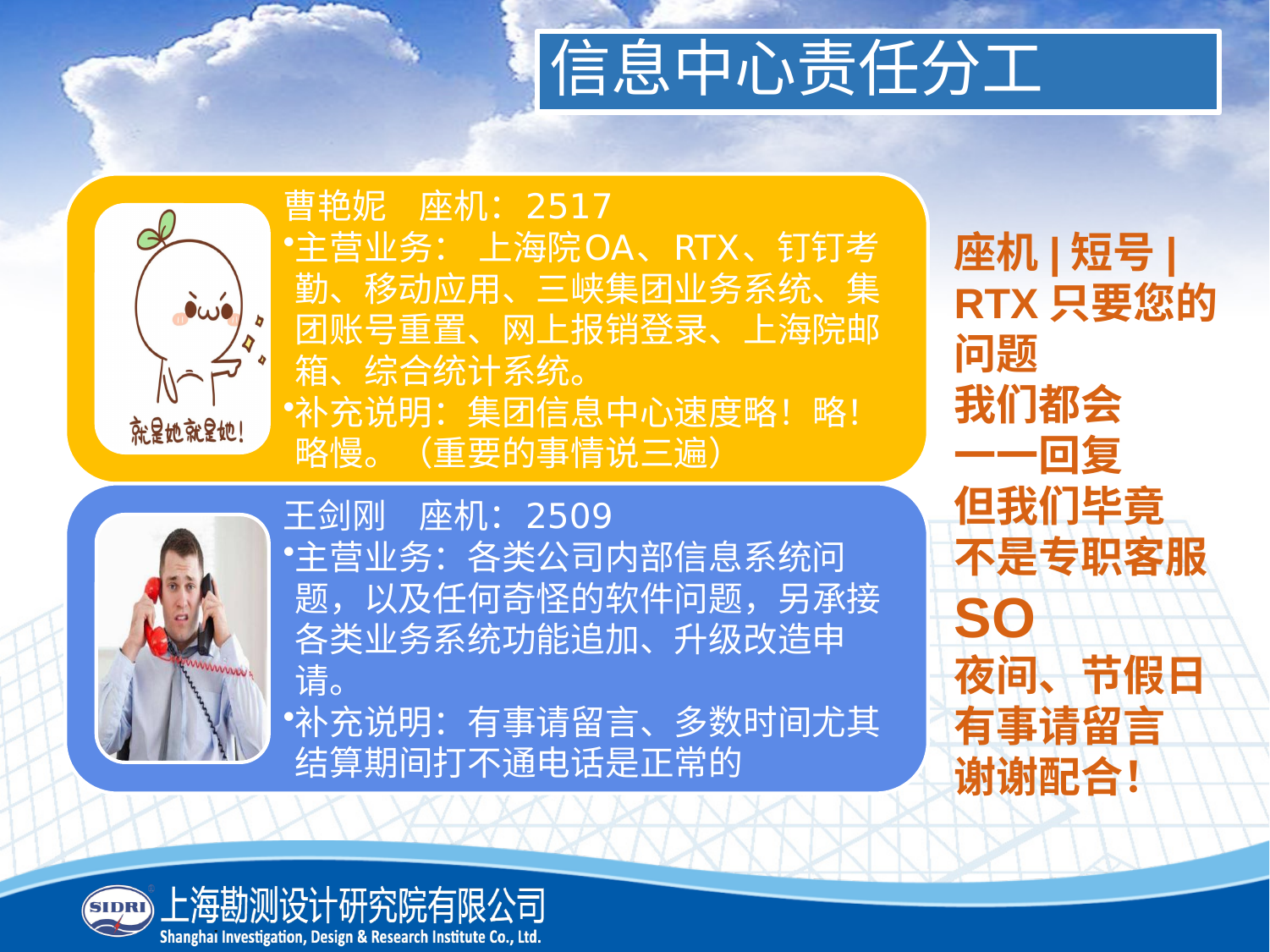

信息中心责任分工
曹艳妮   座机：2517
主营业务： 上海院OA、RTX、钉钉考勤、移动应用、三峡集团业务系统、集团账号重置、网上报销登录、上海院邮箱、综合统计系统。
补充说明：集团信息中心速度略！略！略慢。（重要的事情说三遍）
王剑刚   座机：2509
主营业务：各类公司内部信息系统问题，以及任何奇怪的软件问题，另承接各类业务系统功能追加、升级改造申请。
补充说明：有事请留言、多数时间尤其结算期间打不通电话是正常的
座机|短号|RTX只要您的问题
我们都会
一一回复
但我们毕竟
不是专职客服
SO
夜间、节假日
有事请留言
谢谢配合！